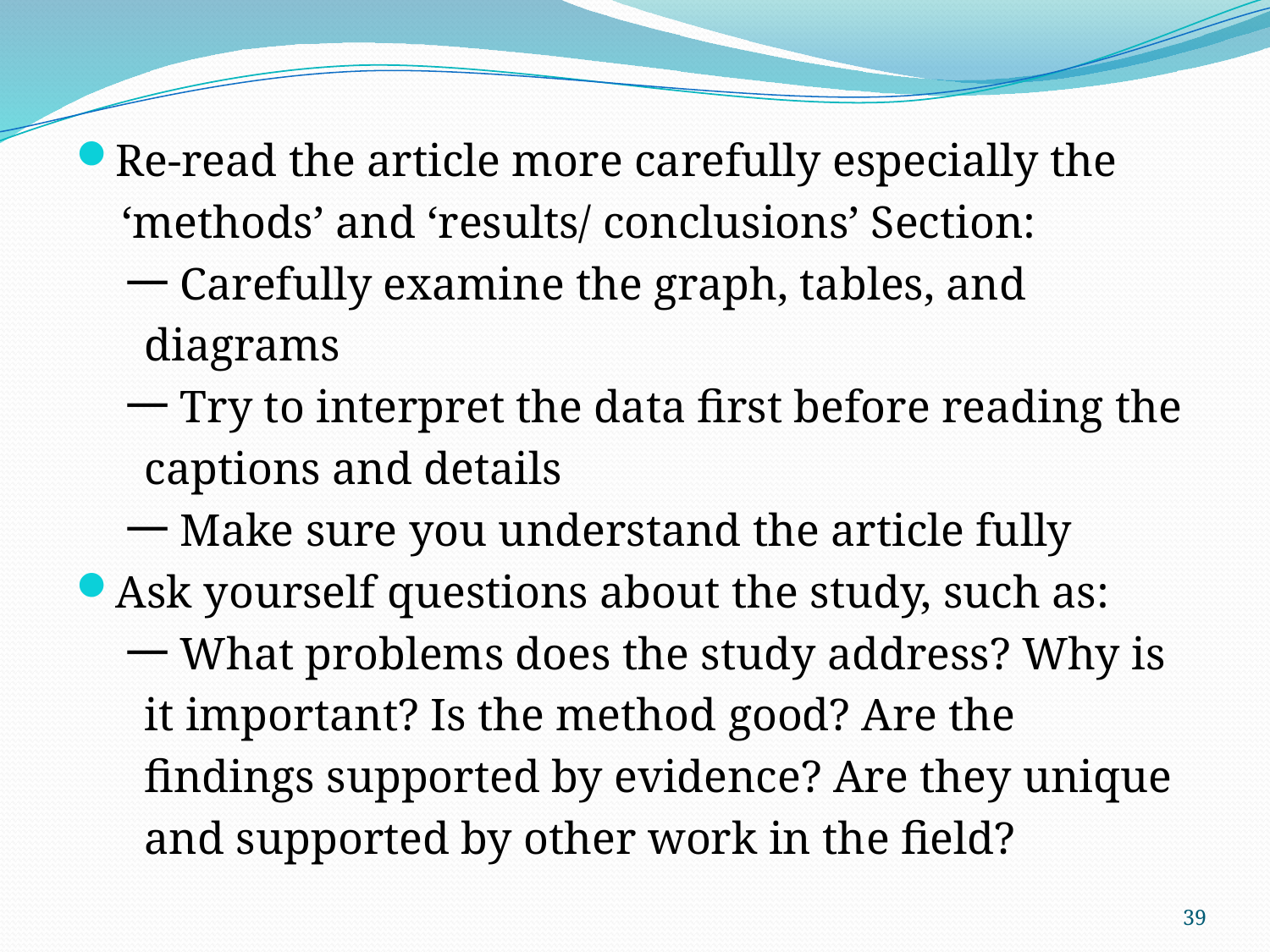

Re-read the article more carefully especially the
    ‘methods’ and ‘results/ conclusions’ Section:
    一Carefully examine the graph, tables, and
      diagrams
    一Try to interpret the data first before reading the
      captions and details
    一Make sure you understand the article fully
Ask yourself questions about the study, such as:
    一What problems does the study address? Why is
      it important? Is the method good? Are the
      findings supported by evidence? Are they unique
      and supported by other work in the field?
39